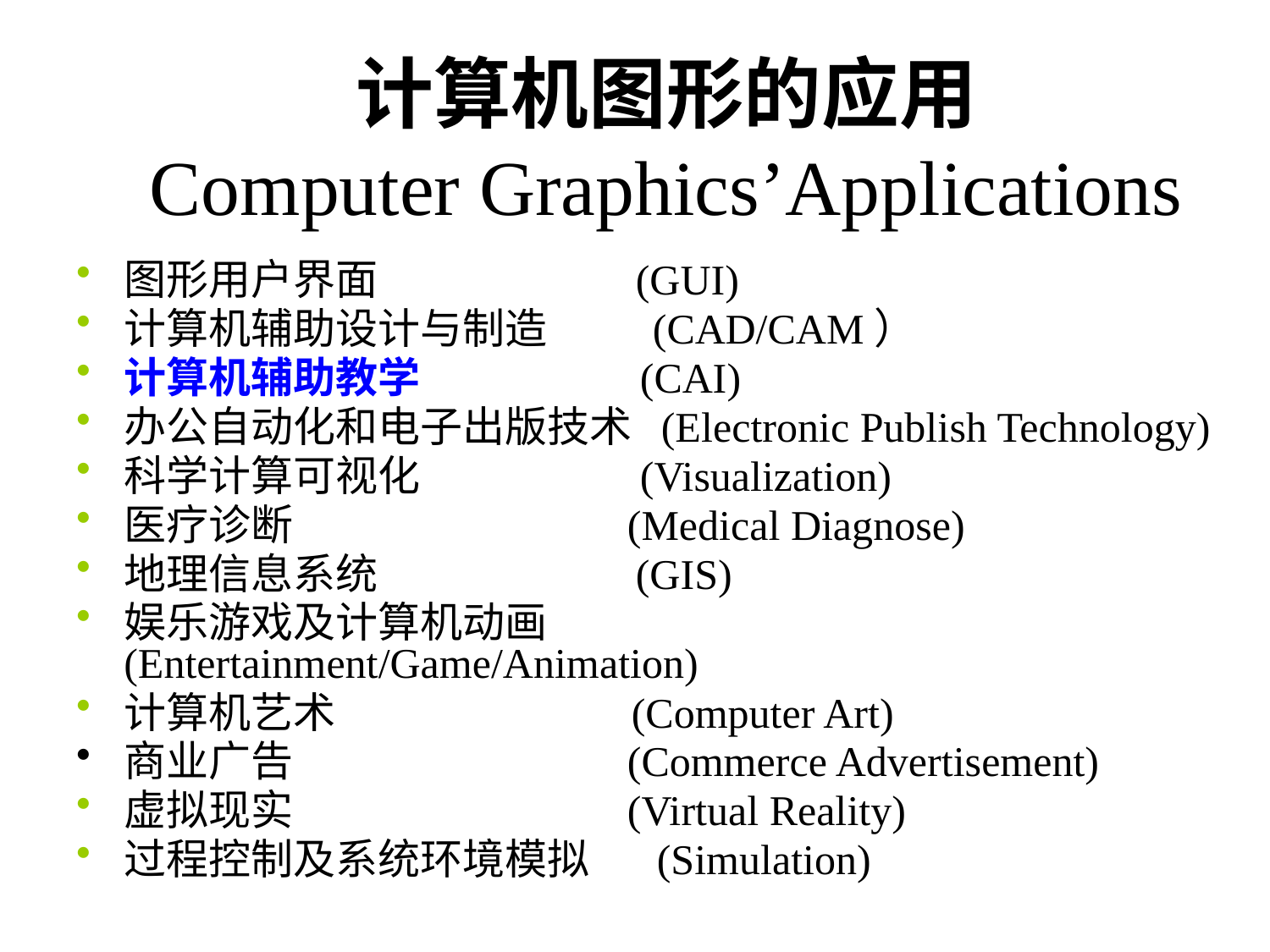

# 计算机图形的应用 Computer Graphics’Applications
图形用户界面                          (GUI)
计算机辅助设计与制造          (CAD/CAM）
计算机辅助教学                      (CAI)
办公自动化和电子出版技术  (Electronic Publish Technology)
科学计算可视化                      (Visualization)
医疗诊断                                  (Medical Diagnose)
地理信息系统                          (GIS)
娱乐游戏及计算机动画          (Entertainment/Game/Animation)
计算机艺术                              (Computer Art)
商业广告                                  (Commerce Advertisement)
虚拟现实                                  (Virtual Reality)
过程控制及系统环境模拟      (Simulation)